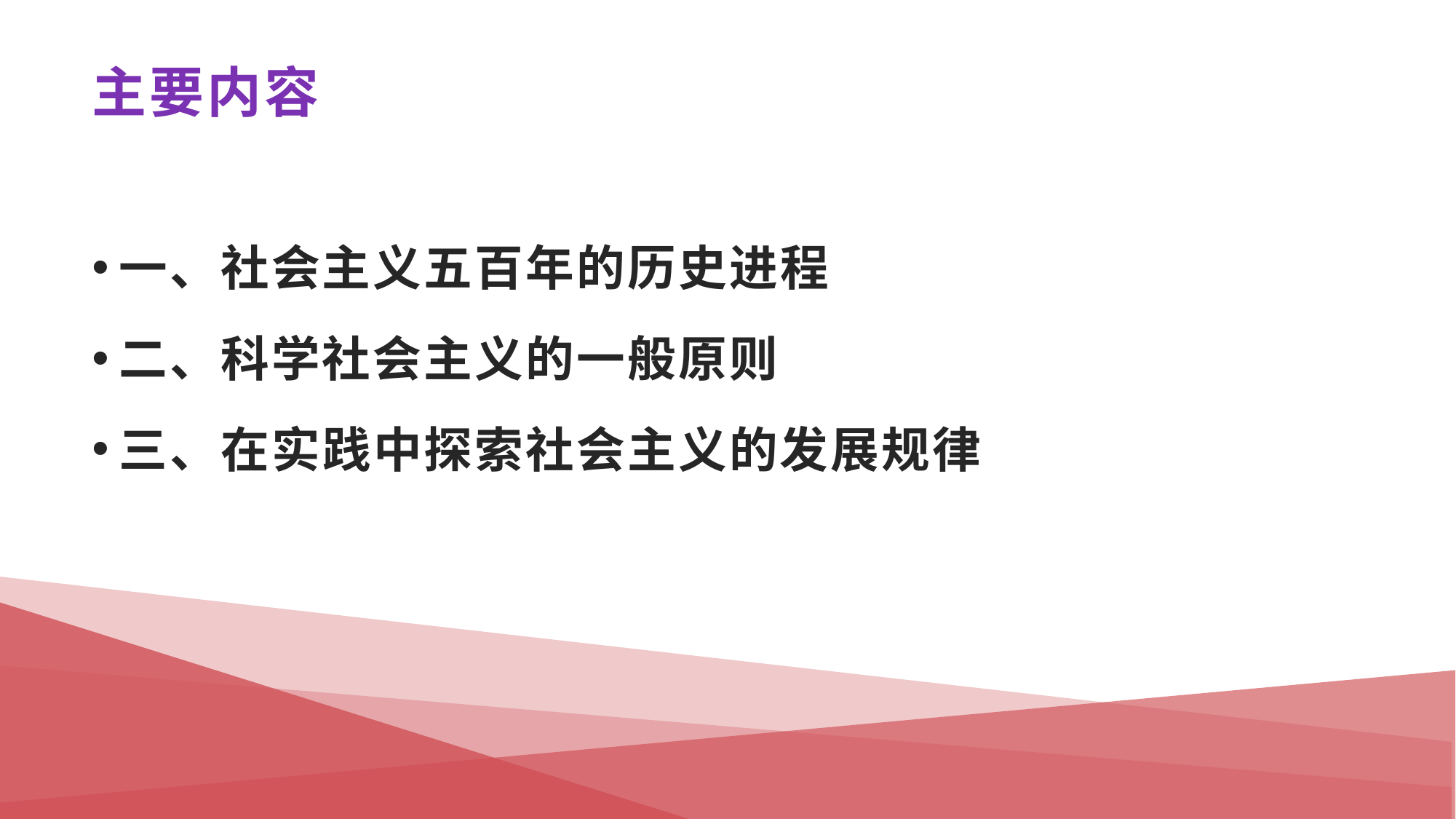

# 主要内容
一、社会主义五百年的历史进程
二、科学社会主义的一般原则
三、在实践中探索社会主义的发展规律